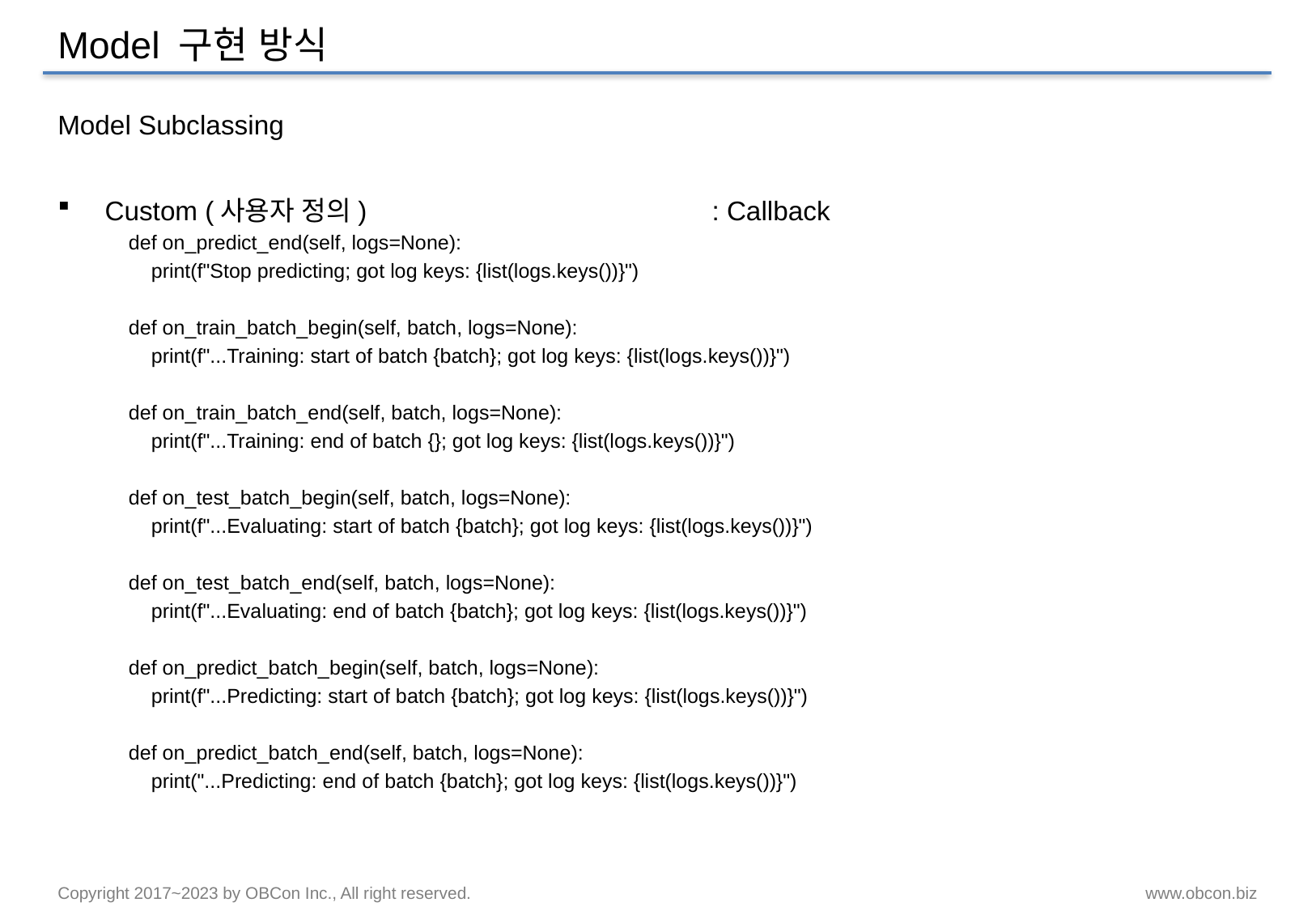

# Model 구현 방식
Model Subclassing
Custom (사용자 정의)			: Callback
    def on_predict_end(self, logs=None):
        print(f"Stop predicting; got log keys: {list(logs.keys())}")

    def on_train_batch_begin(self, batch, logs=None):
        print(f"...Training: start of batch {batch}; got log keys: {list(logs.keys())}")

    def on_train_batch_end(self, batch, logs=None):
        print(f"...Training: end of batch {}; got log keys: {list(logs.keys())}")

    def on_test_batch_begin(self, batch, logs=None):
        print(f"...Evaluating: start of batch {batch}; got log keys: {list(logs.keys())}")

    def on_test_batch_end(self, batch, logs=None):
        print(f"...Evaluating: end of batch {batch}; got log keys: {list(logs.keys())}")

    def on_predict_batch_begin(self, batch, logs=None):
        print(f"...Predicting: start of batch {batch}; got log keys: {list(logs.keys())}")

    def on_predict_batch_end(self, batch, logs=None):
        print("...Predicting: end of batch {batch}; got log keys: {list(logs.keys())}")